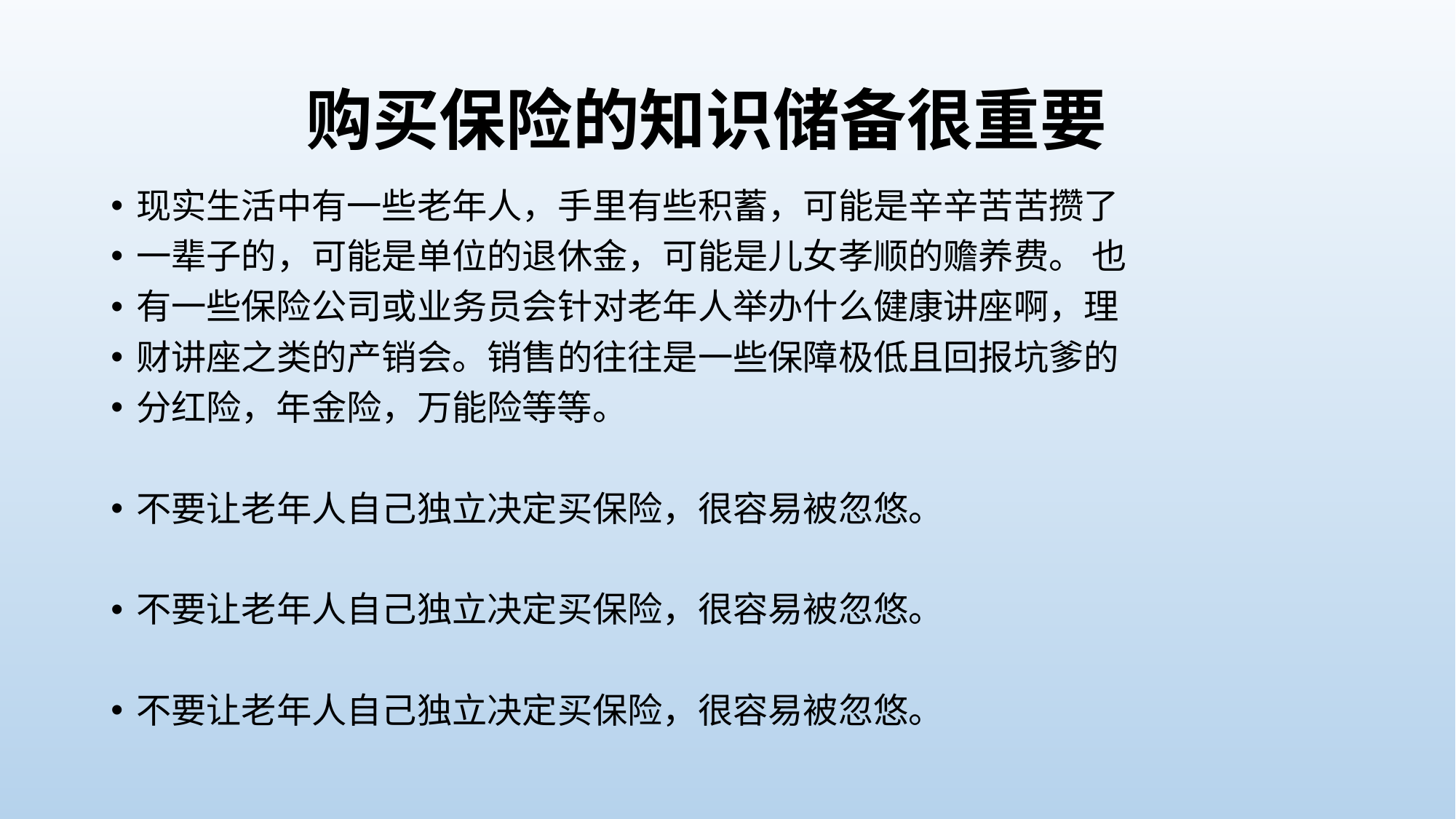

# 购买保险的知识储备很重要
现实生活中有一些老年人，手里有些积蓄，可能是辛辛苦苦攒了
一辈子的，可能是单位的退休金，可能是儿女孝顺的赡养费。 也
有一些保险公司或业务员会针对老年人举办什么健康讲座啊，理
财讲座之类的产销会。销售的往往是一些保障极低且回报坑爹的
分红险，年金险，万能险等等。

不要让老年人自己独立决定买保险，很容易被忽悠。

不要让老年人自己独立决定买保险，很容易被忽悠。

不要让老年人自己独立决定买保险，很容易被忽悠。